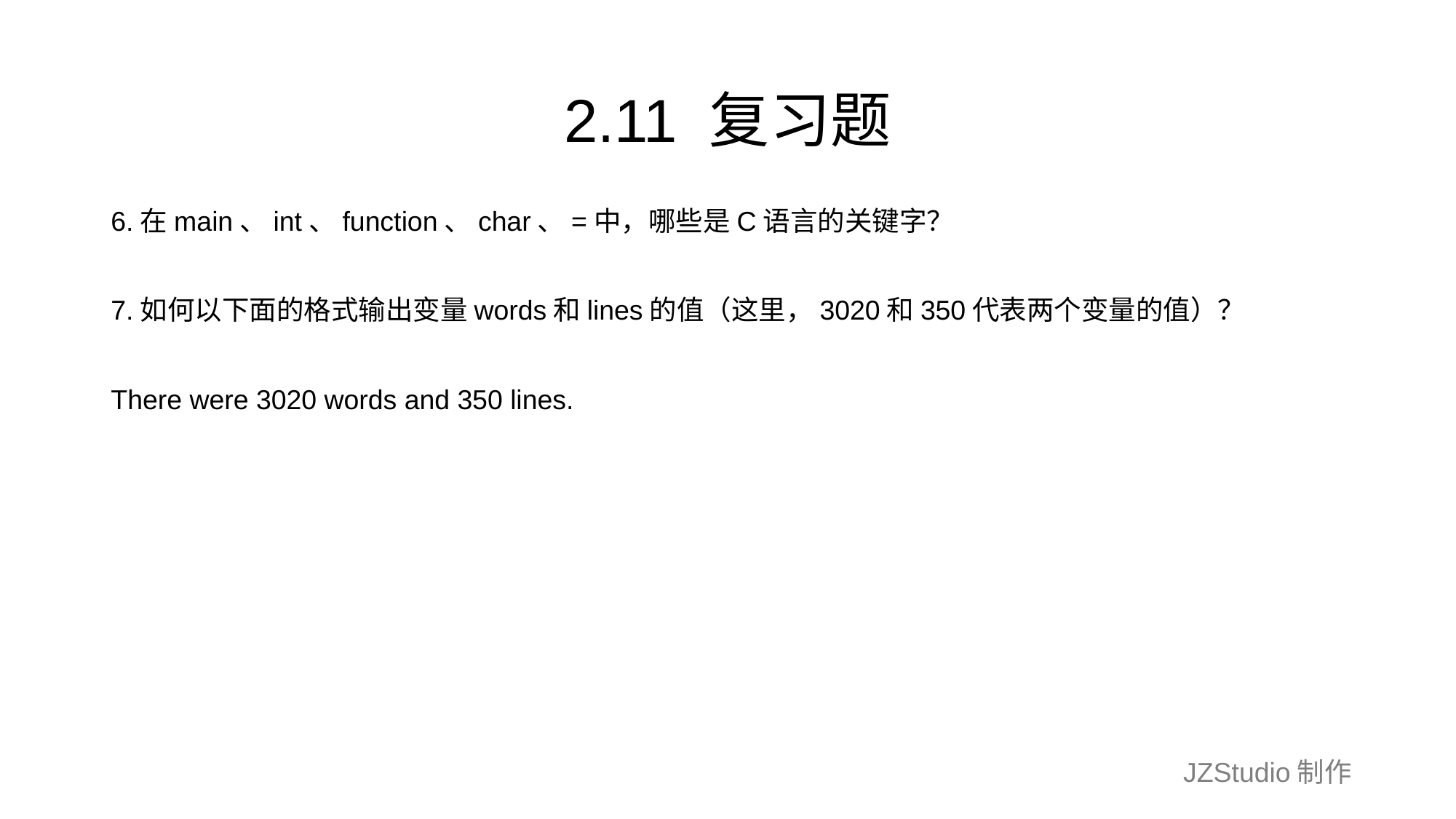

# 2.11 复习题
6.在main、int、function、char、=中，哪些是C语言的关键字？

7.如何以下面的格式输出变量words和lines的值（这里，3020和350代表两个变量的值）？

There were 3020 words and 350 lines.